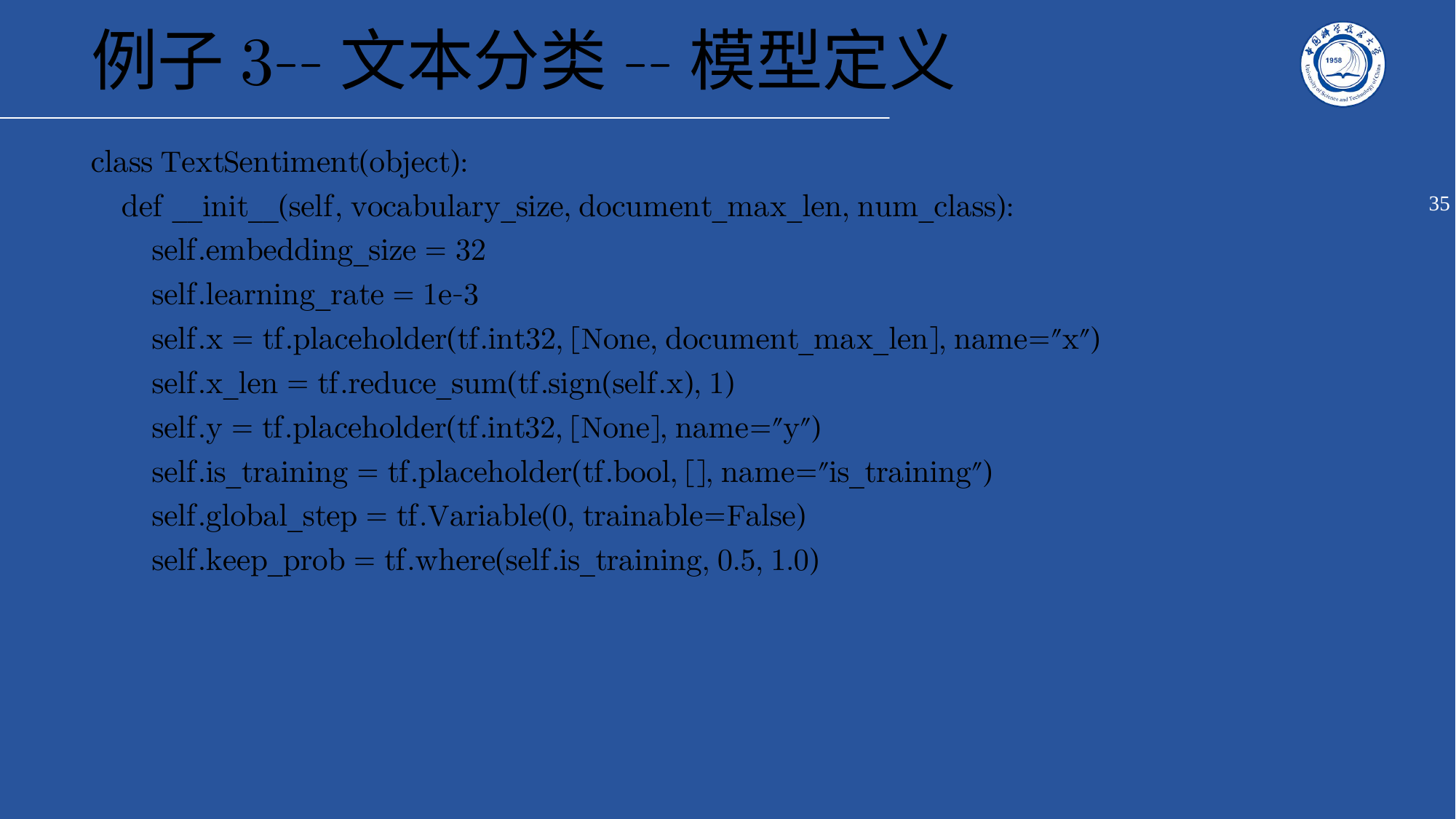

# 例子3--文本分类--模型定义
35
class TextSentiment(object):
    def __init__(self, vocabulary_size, document_max_len, num_class):
        self.embedding_size = 32
        self.learning_rate = 1e-3
        self.x = tf.placeholder(tf.int32, [None, document_max_len], name="x")
        self.x_len = tf.reduce_sum(tf.sign(self.x), 1)
        self.y = tf.placeholder(tf.int32, [None], name="y")
        self.is_training = tf.placeholder(tf.bool, [], name="is_training")
        self.global_step = tf.Variable(0, trainable=False)
        self.keep_prob = tf.where(self.is_training, 0.5, 1.0)

35